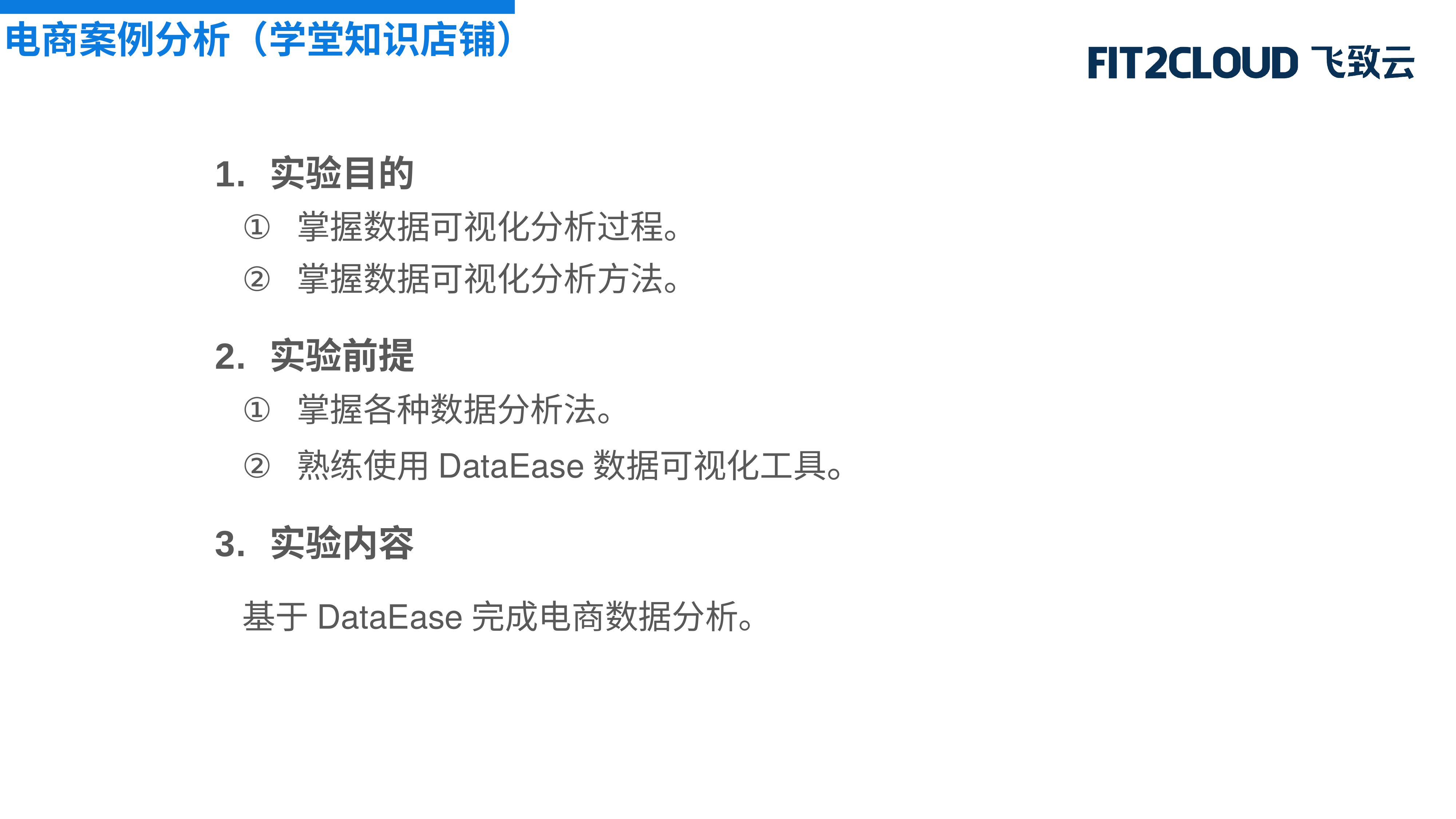

电商案例分析（学堂知识店铺）

实验目的
掌握数据可视化分析过程。
掌握数据可视化分析方法。
实验前提
掌握各种数据分析法。
熟练使用DataEase数据可视化工具。
实验内容
基于DataEase完成电商数据分析。